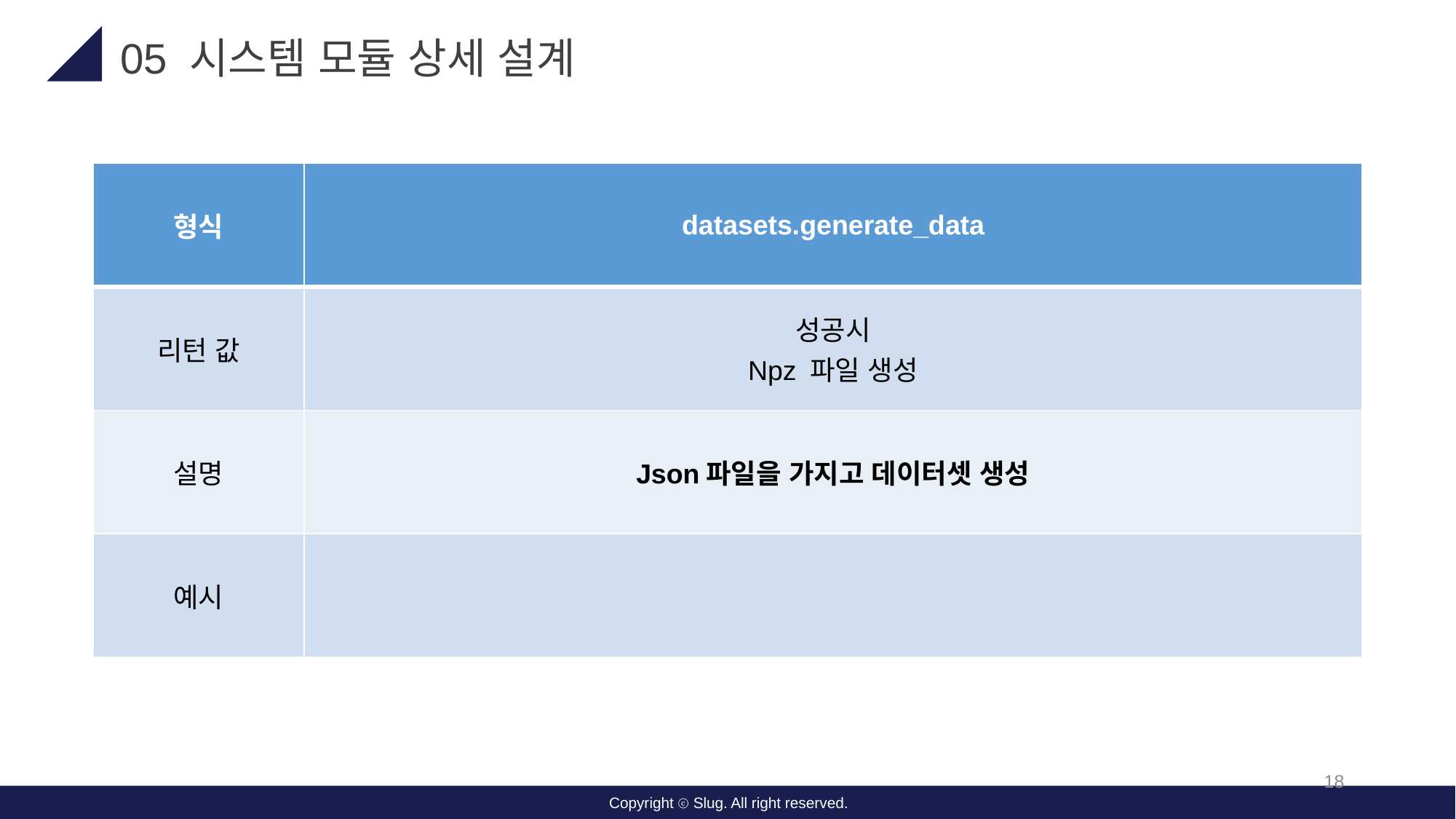

05 시스템 모듈 상세 설계

| 형식 | datasets.generate\_data |
| --- | --- |
| 리턴 값 | 성공시 Npz 파일 생성 |
| 설명 | Json파일을 가지고 데이터셋 생성 |
| 예시 |  |
18

Copyright ⓒ Slug. All right reserved.